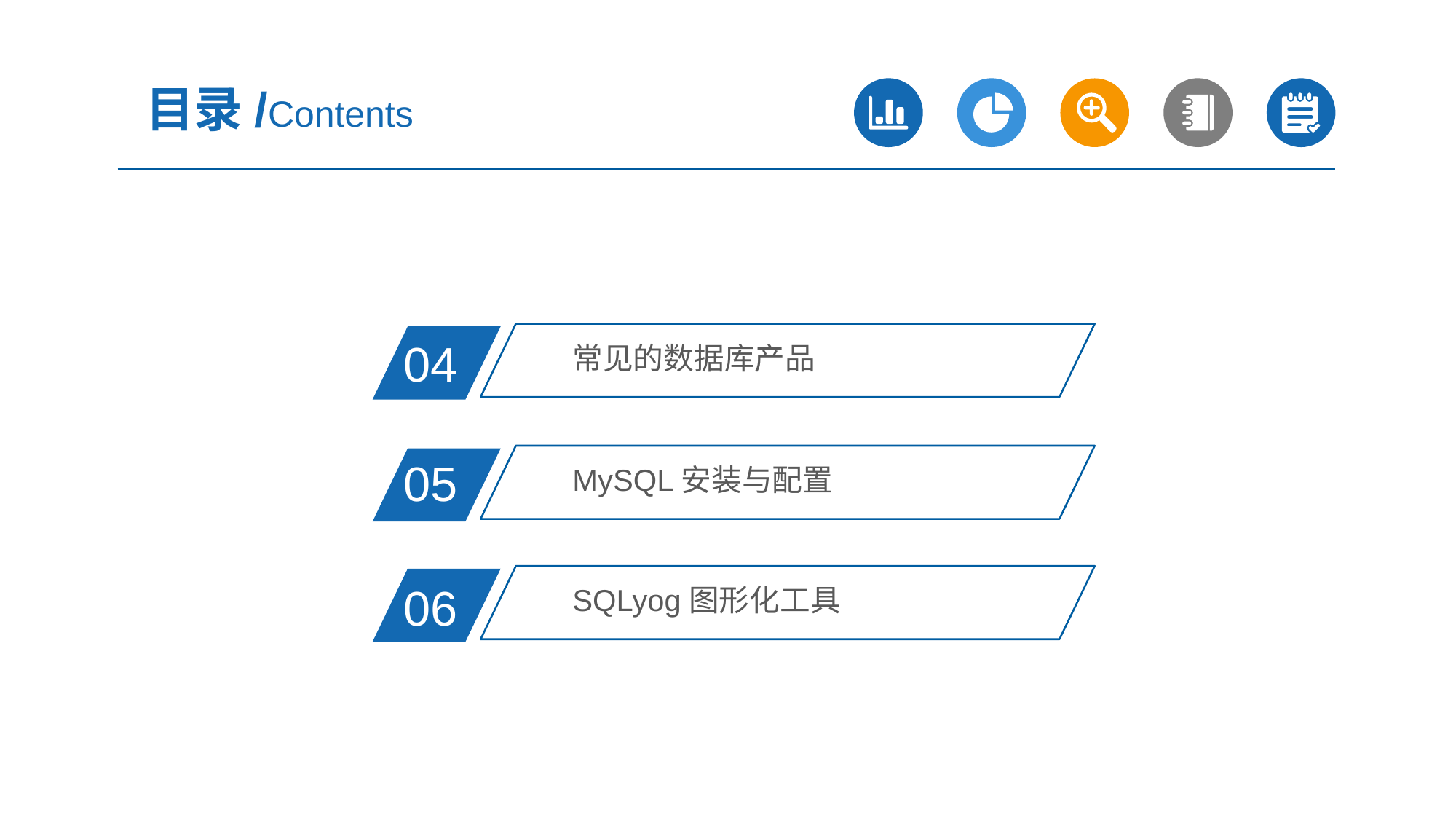

目录/Contents

常见的数据库产品

04

MySQL安装与配置
05

SQLyog图形化工具

06